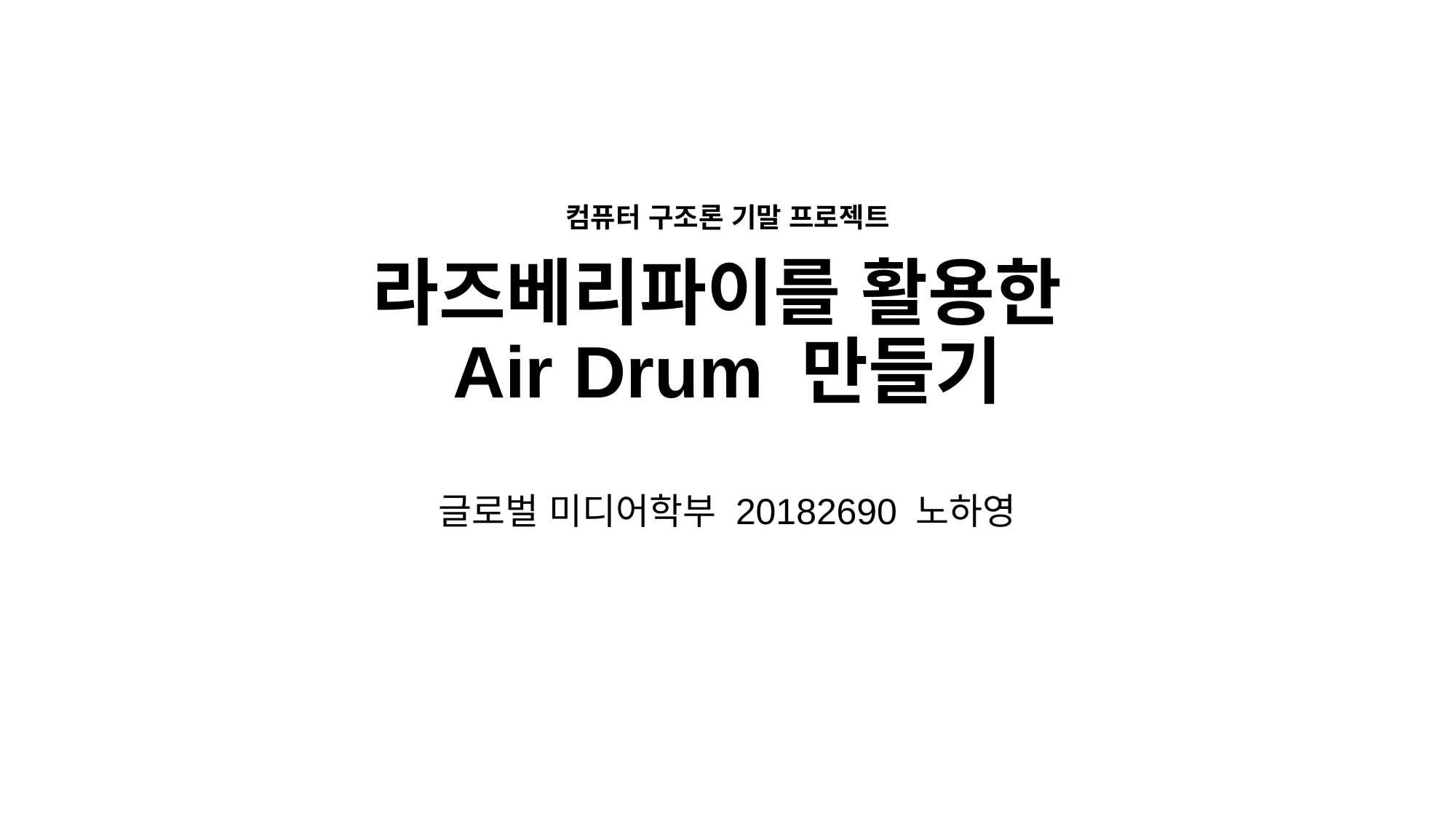

# 컴퓨터 구조론 기말 프로젝트 라즈베리파이를 활용한 Air Drum 만들기
글로벌 미디어학부 20182690 노하영